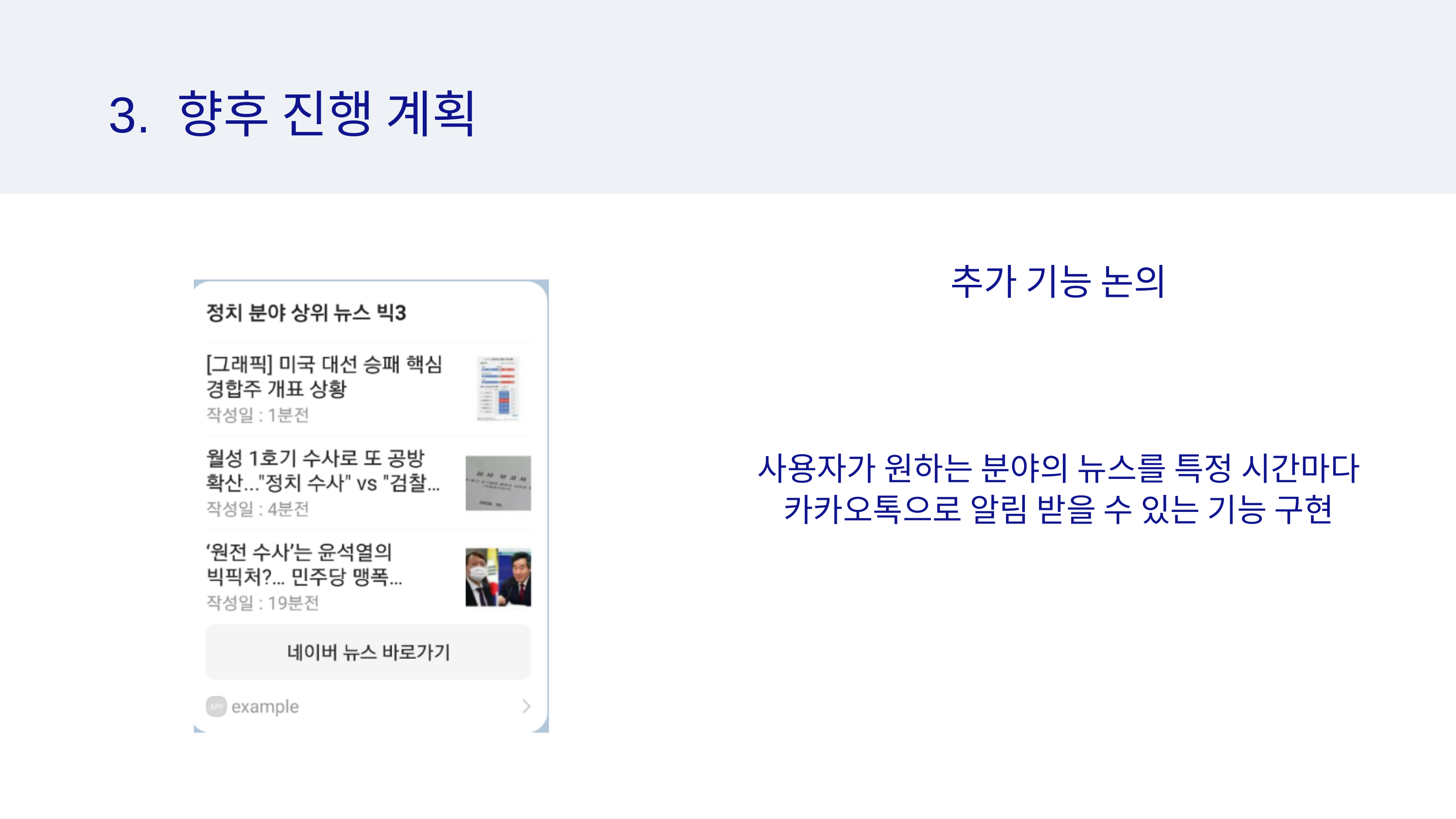

3. 향후 진행 계획

추가 기능 논의

사용자가 원하는 분야의 뉴스를 특정 시간마다 카카오톡으로 알림 받을 수 있는 기능 구현